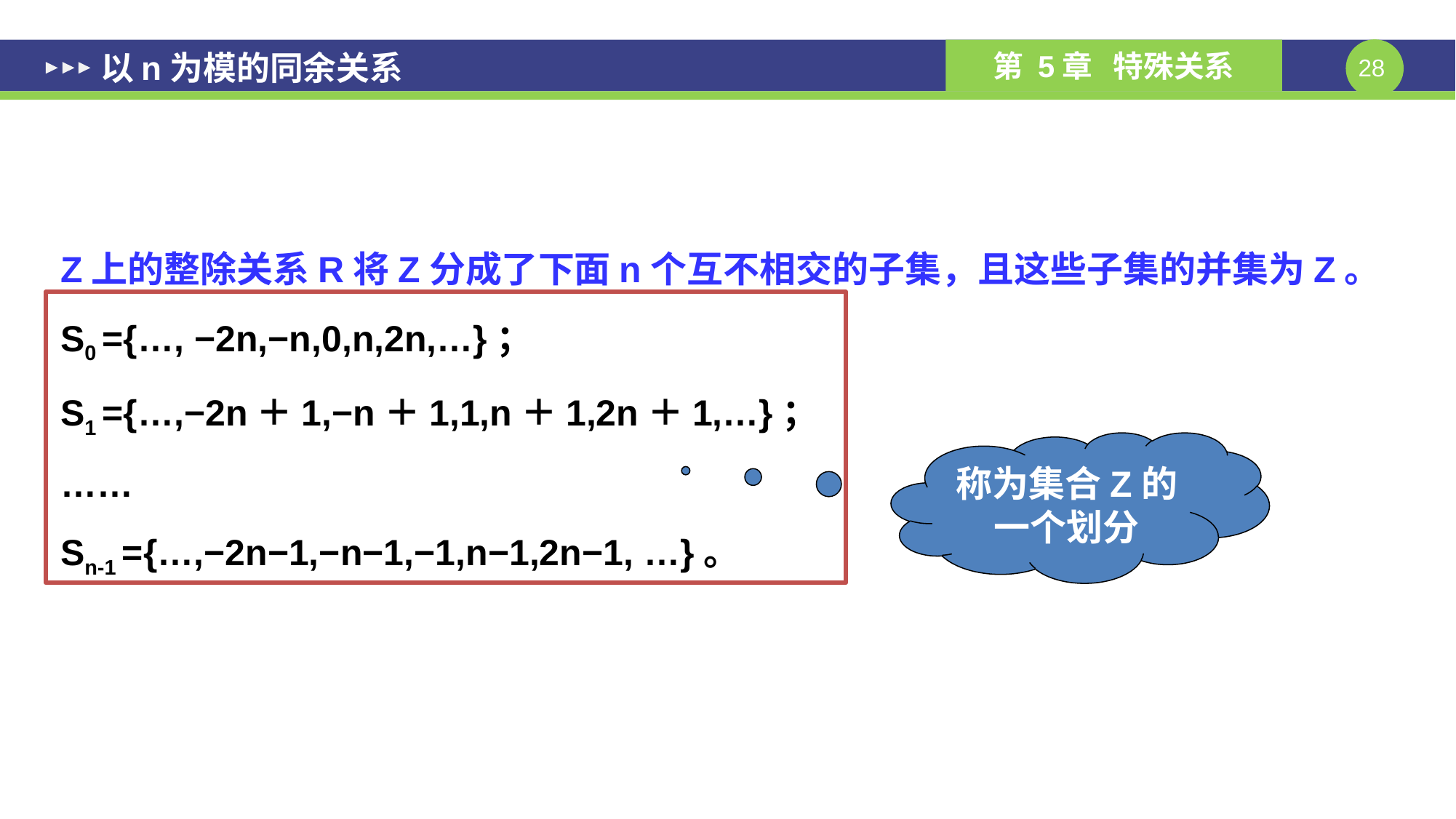

# 以n为模的同余关系
Z上的整除关系R将Z分成了下面n个互不相交的子集，且这些子集的并集为Z。
S0 ={…, −2n,−n,0,n,2n,…}；
S1 ={…,−2n＋1,−n＋1,1,n＋1,2n＋1,…}；
……
Sn-1 ={…,−2n−1,−n−1,−1,n−1,2n−1, …}。

称为集合Z的一个划分